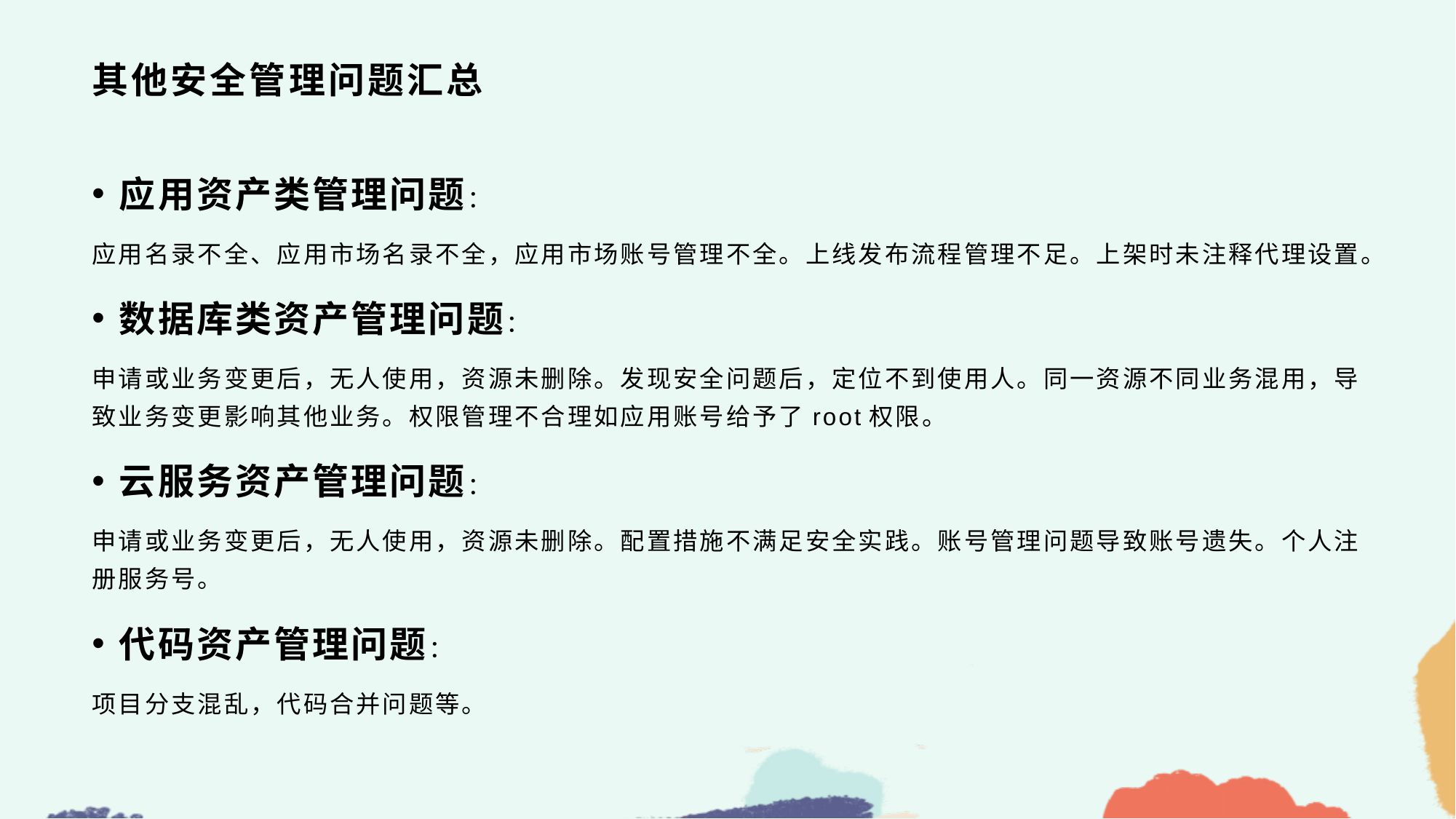

# 其他安全管理问题汇总

应用资产类管理问题：
应用名录不全、应用市场名录不全，应用市场账号管理不全。上线发布流程管理不足。上架时未注释代理设置。
数据库类资产管理问题：
申请或业务变更后，无人使用，资源未删除。发现安全问题后，定位不到使用人。同一资源不同业务混用，导致业务变更影响其他业务。权限管理不合理如应用账号给予了root权限。
云服务资产管理问题：
申请或业务变更后，无人使用，资源未删除。配置措施不满足安全实践。账号管理问题导致账号遗失。个人注册服务号。
代码资产管理问题：
项目分支混乱，代码合并问题等。